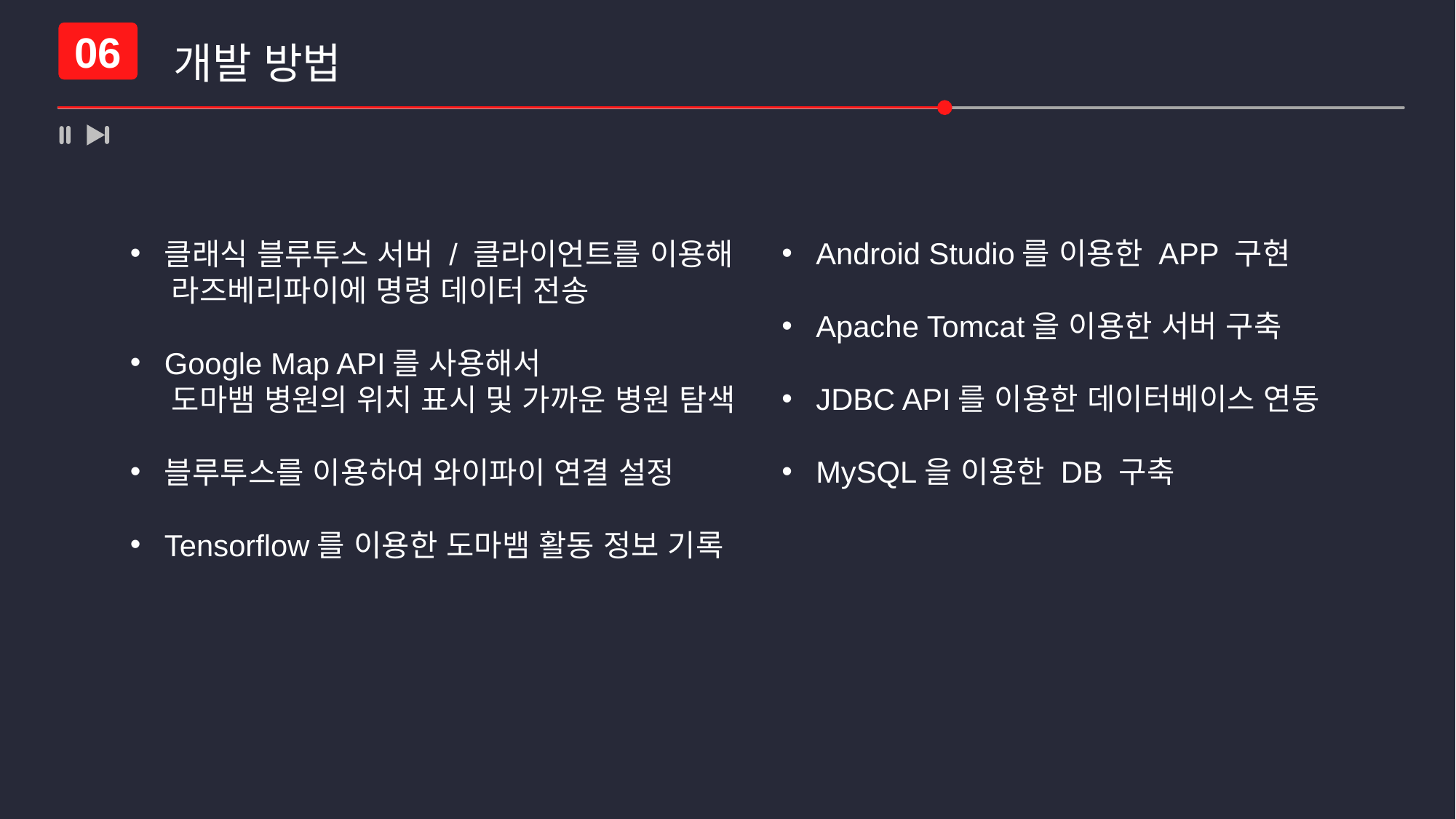

개발 방법
06

Android Studio를 이용한 APP 구현

Apache Tomcat을 이용한 서버 구축

JDBC API를 이용한 데이터베이스 연동

MySQL을 이용한 DB 구축
클래식 블루투스 서버 / 클라이언트를 이용해
    라즈베리파이에 명령 데이터 전송

Google Map API를 사용해서
    도마뱀 병원의 위치 표시 및 가까운 병원 탐색

블루투스를 이용하여 와이파이 연결 설정

Tensorflow를 이용한 도마뱀 활동 정보 기록